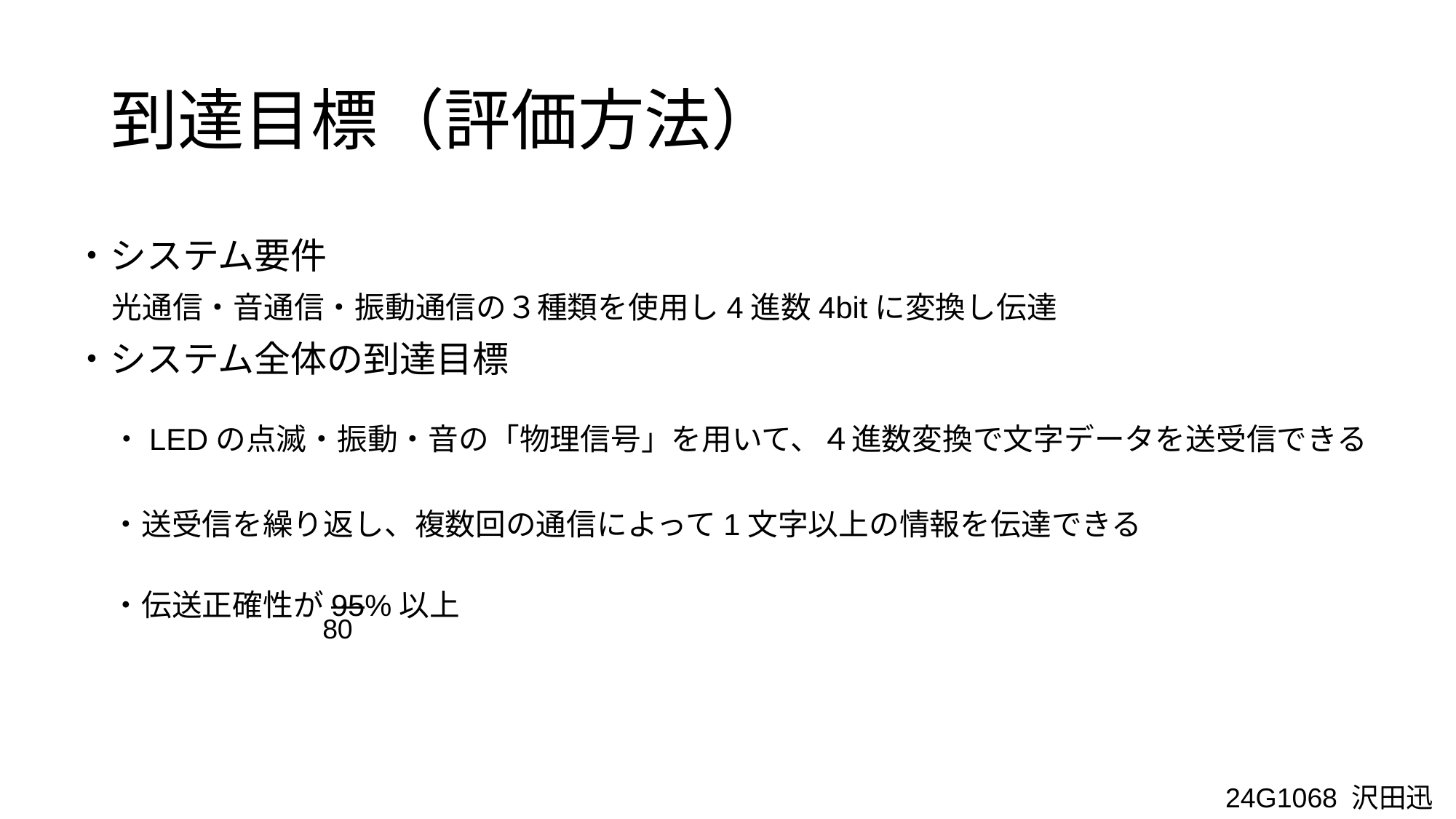

# 到達目標（評価方法）
・システム要件
光通信・音通信・振動通信の３種類を使用し4進数4bitに変換し伝達
・システム全体の到達目標
・LEDの点滅・振動・音の「物理信号」を用いて、４進数変換で文字データを送受信できる
・送受信を繰り返し、複数回の通信によって1文字以上の情報を伝達できる
・伝送正確性が95%以上
80
24G1068 沢田迅